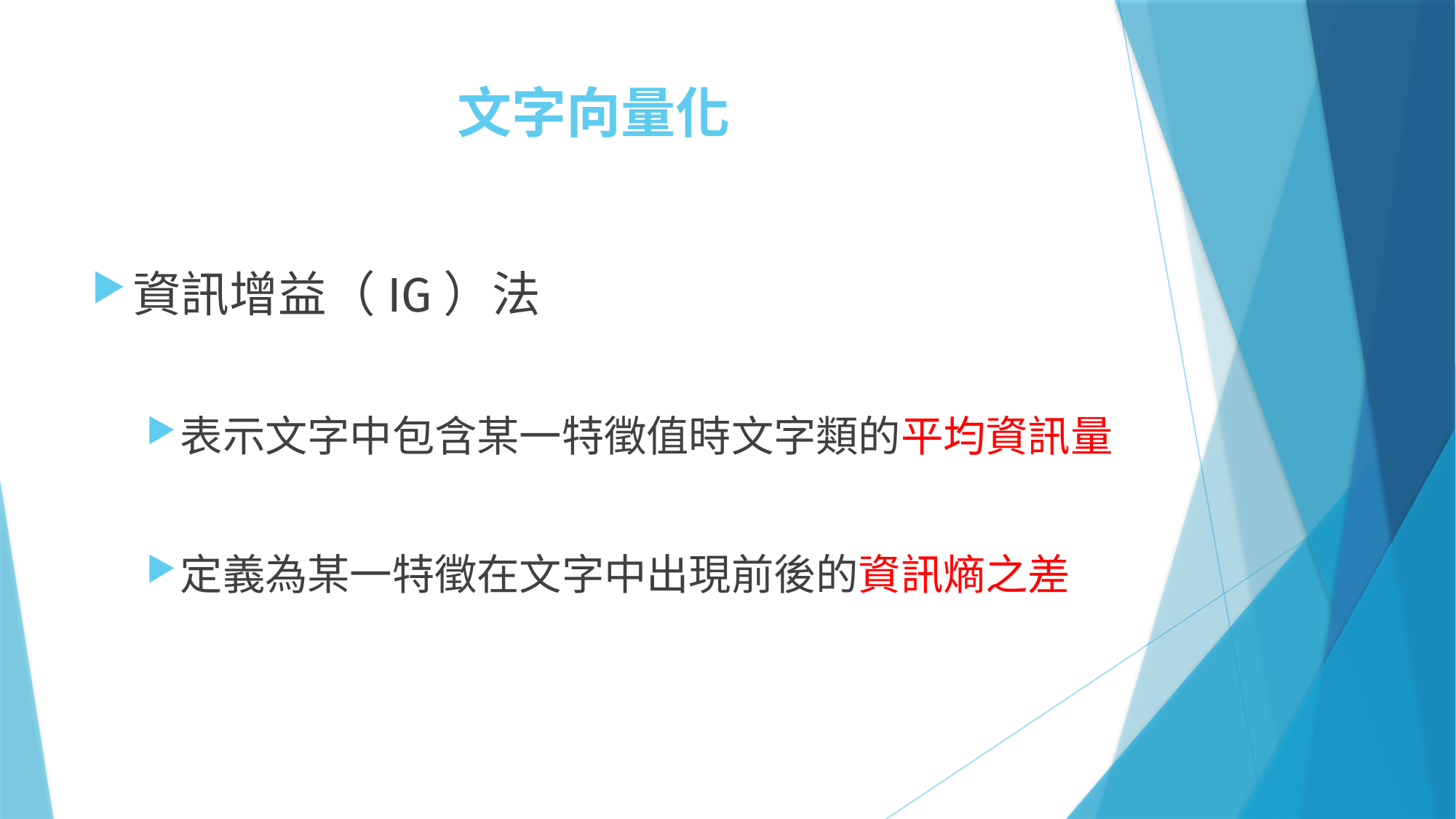

# 文字向量化
資訊增益（IG）法

表示文字中包含某一特徵值時文字類的平均資訊量

定義為某一特徵在文字中出現前後的資訊熵之差